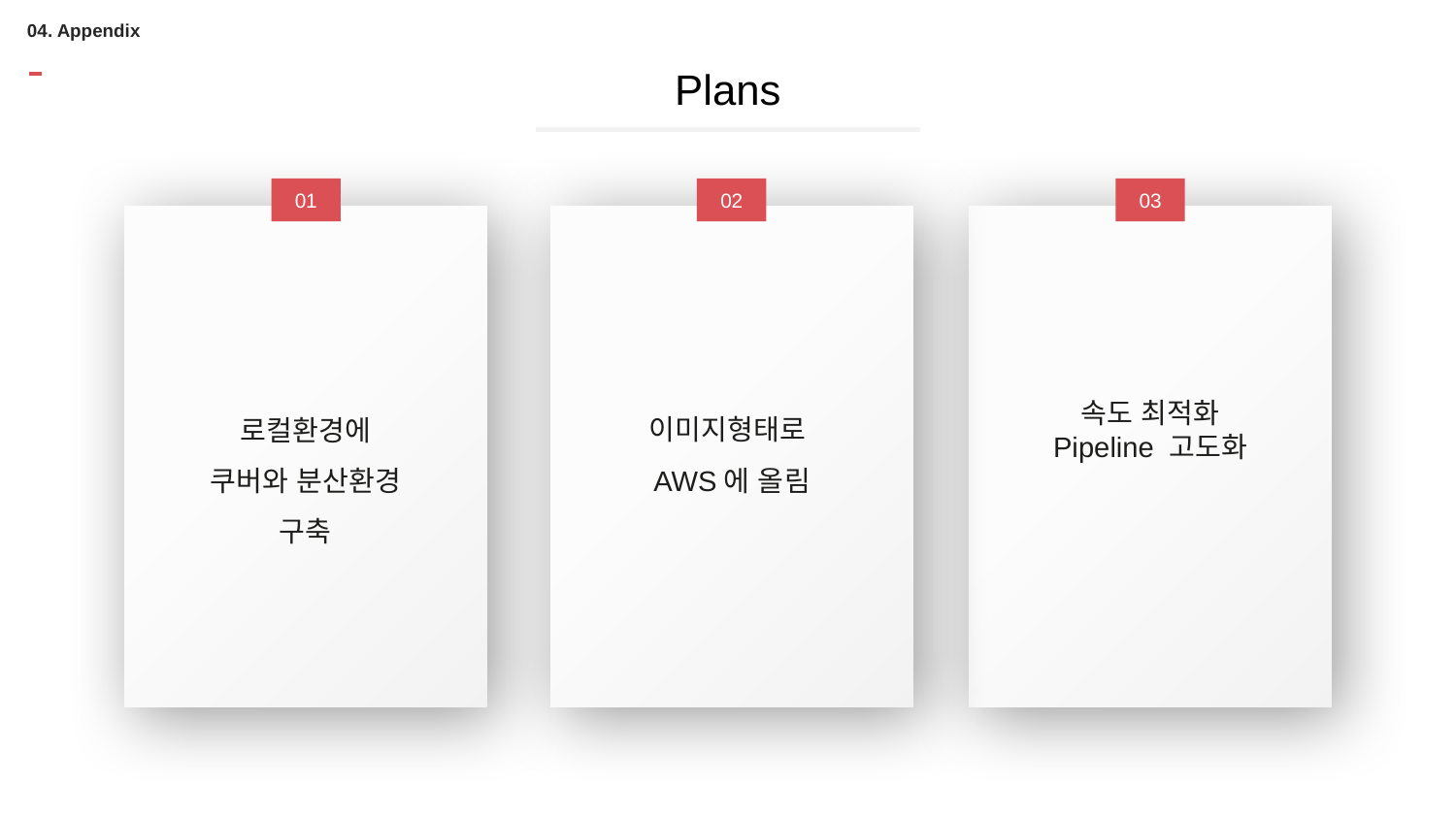

# 04. Appendix
Plans
01
02
03

이미지형태로
AWS에 올림

로컬환경에
쿠버와 분산환경
구축

속도 최적화
Pipeline 고도화